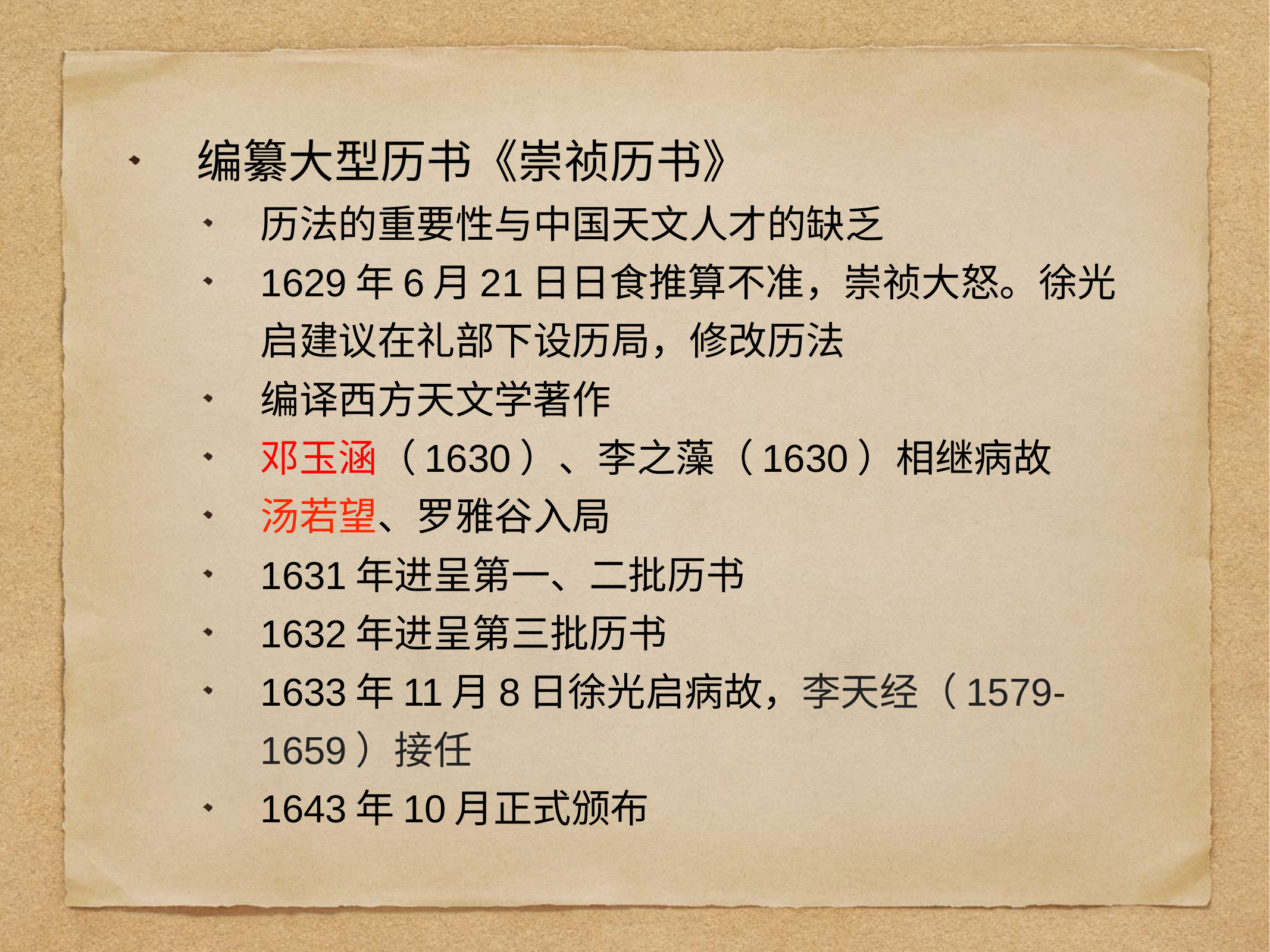

编纂大型历书《崇祯历书》
历法的重要性与中国天文人才的缺乏
1629年6月21日日食推算不准，崇祯大怒。徐光启建议在礼部下设历局，修改历法
编译西方天文学著作
邓玉涵（1630）、李之藻（1630）相继病故
汤若望、罗雅谷入局
1631年进呈第一、二批历书
1632年进呈第三批历书
1633年11月8日徐光启病故，李天经（1579-1659）接任
1643年10月正式颁布